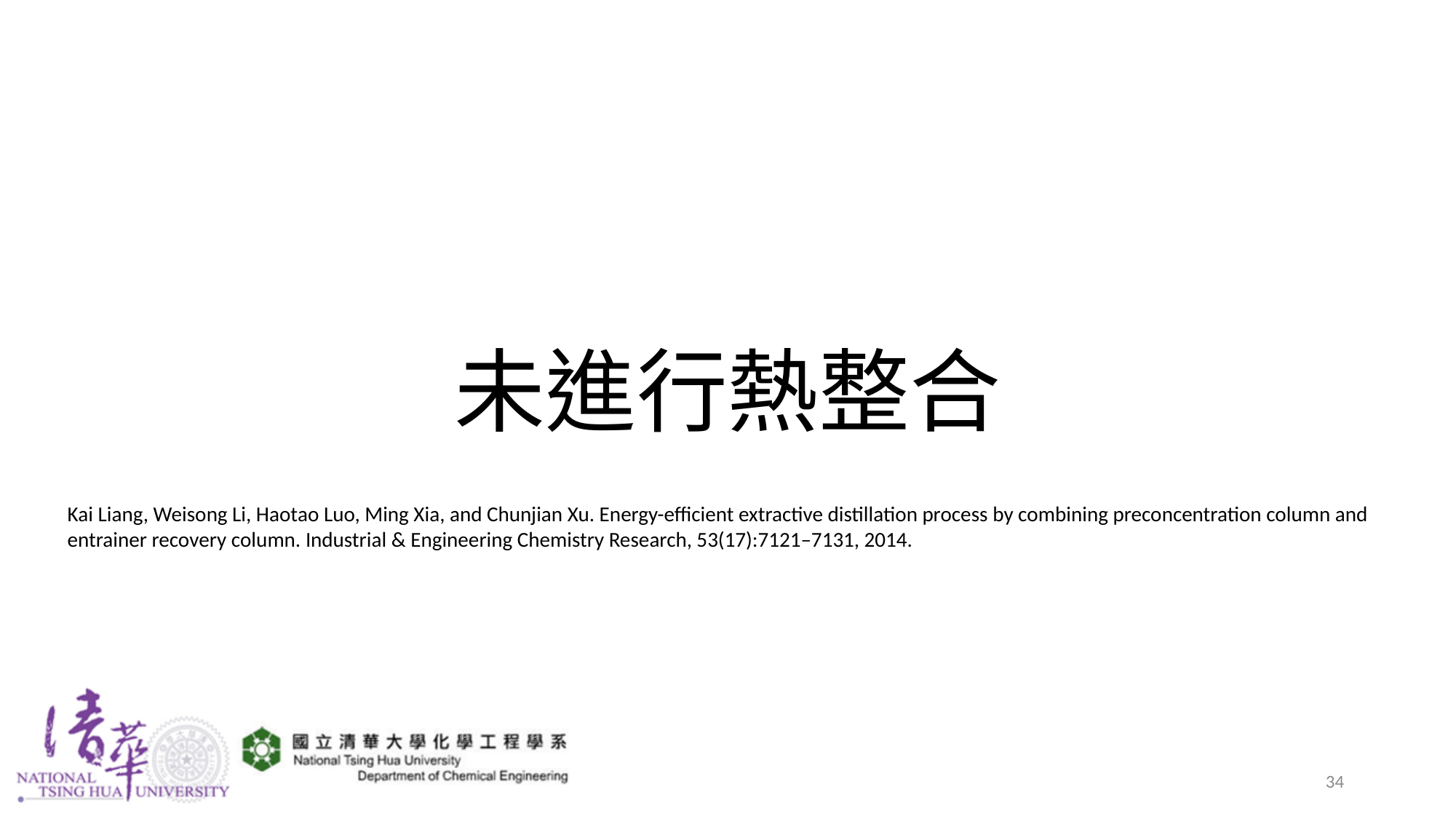

# 未進行熱整合
Kai Liang, Weisong Li, Haotao Luo, Ming Xia, and Chunjian Xu. Energy-efficient extractive distillation process by combining preconcentration column and entrainer recovery column. Industrial & Engineering Chemistry Research, 53(17):7121–7131, 2014.
34